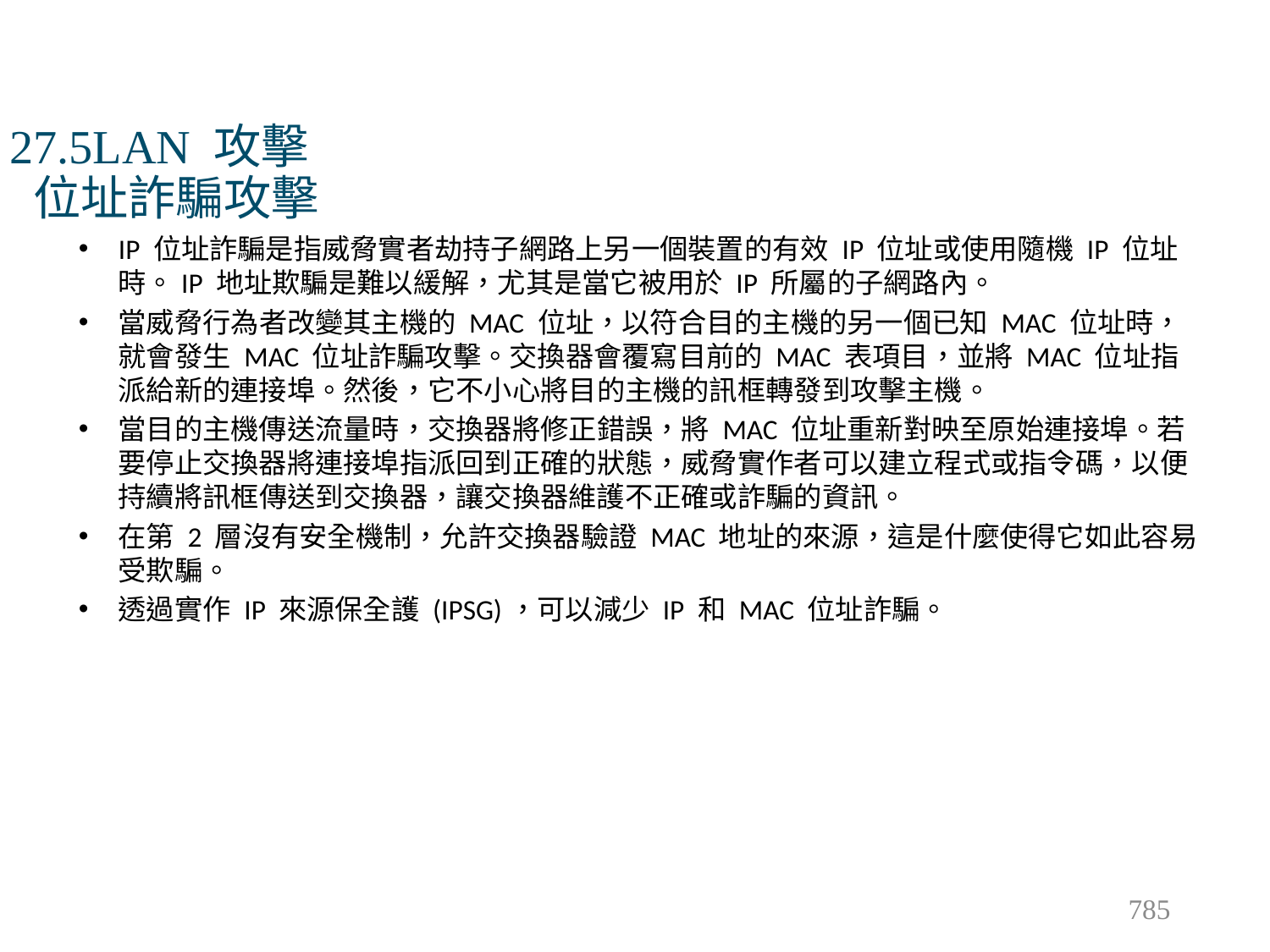

# 27.5LAN 攻擊 位址詐騙攻擊
IP 位址詐騙是指威脅實者劫持子網路上另一個裝置的有效 IP 位址或使用隨機 IP 位址時。IP 地址欺騙是難以緩解，尤其是當它被用於 IP 所屬的子網路內。
當威脅行為者改變其主機的 MAC 位址，以符合目的主機的另一個已知 MAC 位址時，就會發生 MAC 位址詐騙攻擊。交換器會覆寫目前的 MAC 表項目，並將 MAC 位址指派給新的連接埠。然後，它不小心將目的主機的訊框轉發到攻擊主機。
當目的主機傳送流量時，交換器將修正錯誤，將 MAC 位址重新對映至原始連接埠。若要停止交換器將連接埠指派回到正確的狀態，威脅實作者可以建立程式或指令碼，以便持續將訊框傳送到交換器，讓交換器維護不正確或詐騙的資訊。
在第 2 層沒有安全機制，允許交換器驗證 MAC 地址的來源，這是什麼使得它如此容易受欺騙。
透過實作 IP 來源保全護 (IPSG)，可以減少 IP 和 MAC 位址詐騙。

785